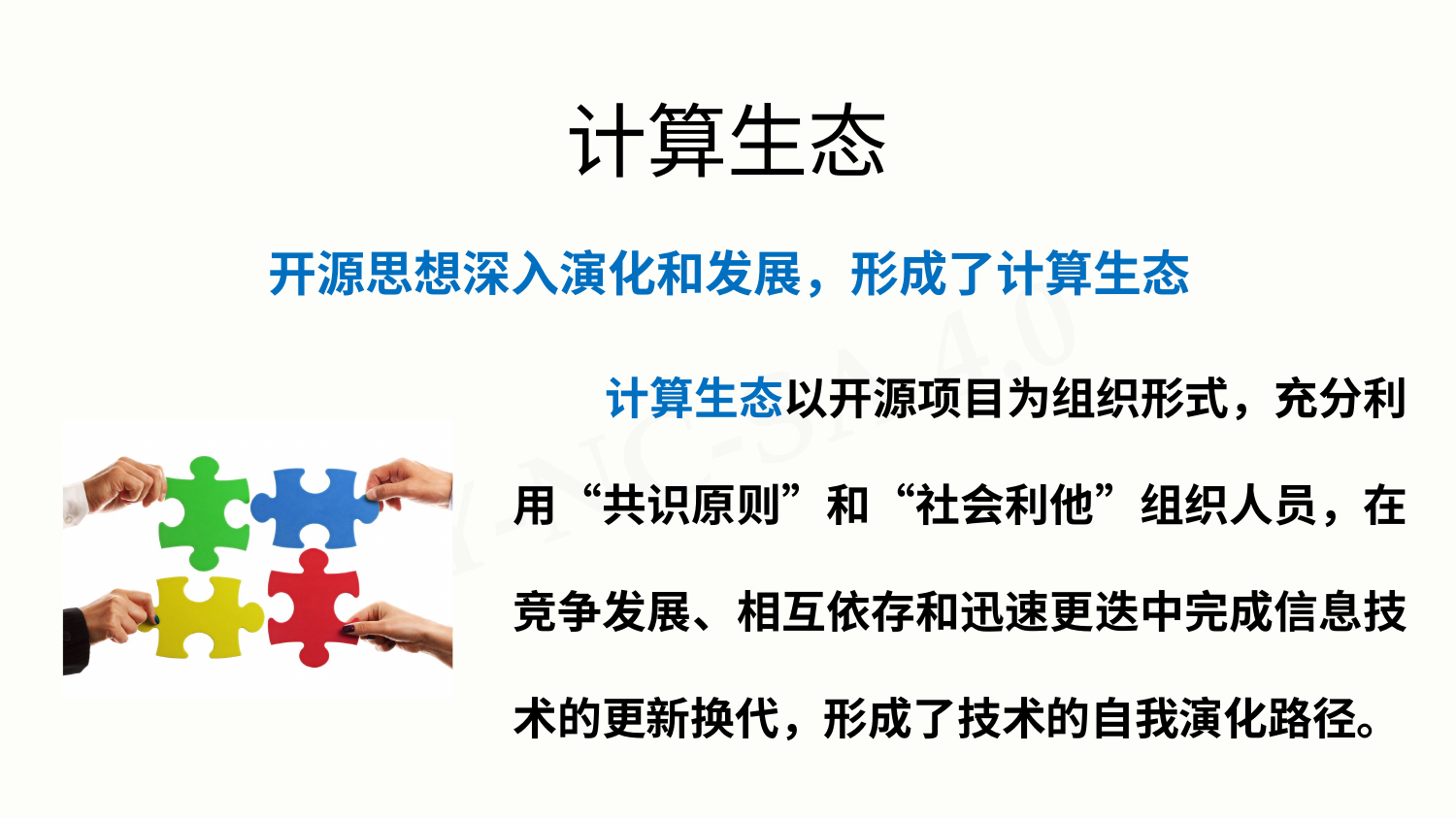

# 计算生态
开源思想深入演化和发展，形成了计算生态
计算生态以开源项目为组织形式，充分利 用“共识原则”和“社会利他”组织人员，在 竞争发展、相互依存和迅速更迭中完成信息技 术的更新换代，形成了技术的自我演化路径。